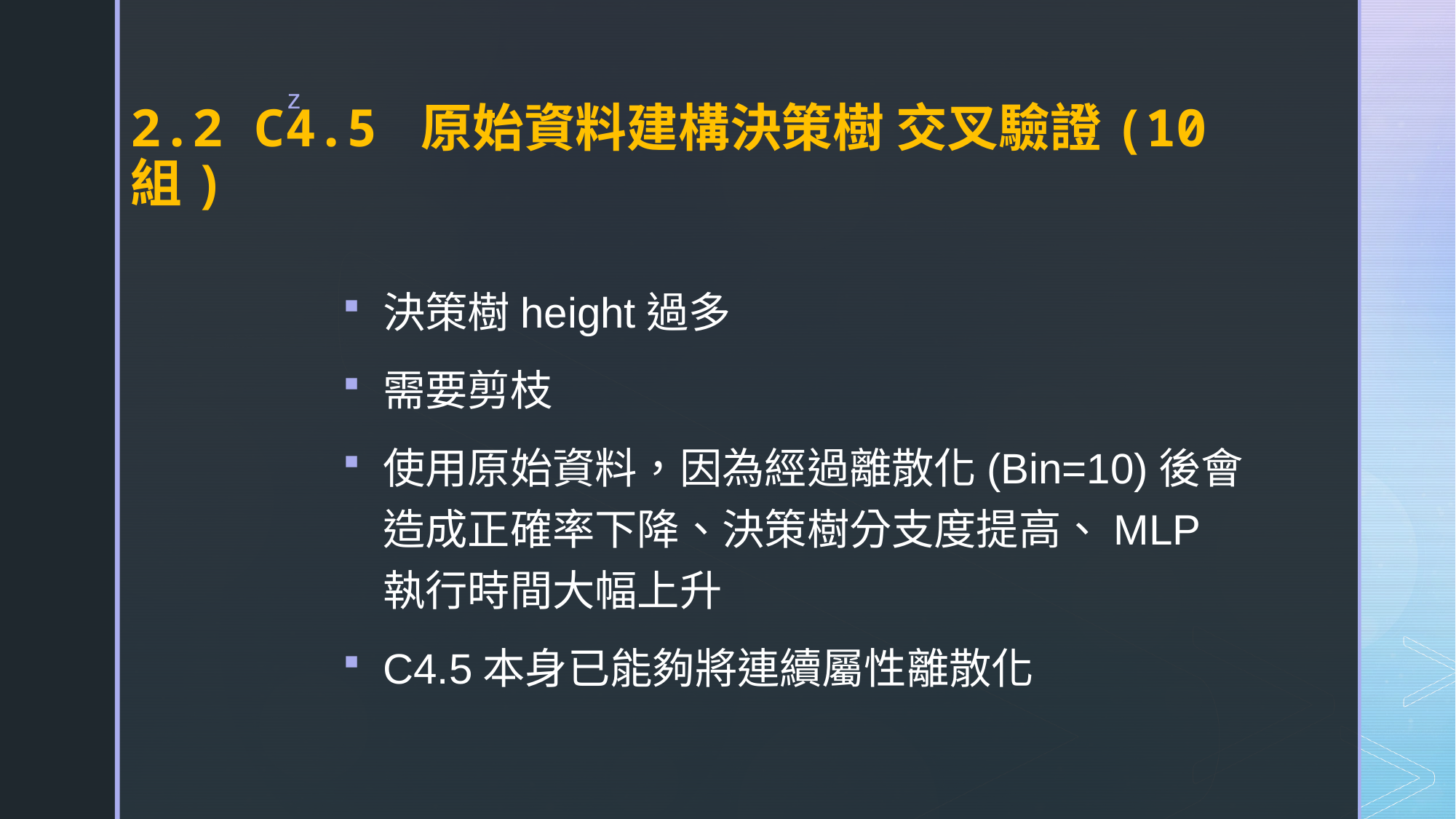

# 2.2 C4.5 原始資料建構決策樹 交叉驗證(10組)
決策樹height過多
需要剪枝
使用原始資料，因為經過離散化(Bin=10)後會造成正確率下降、決策樹分支度提高、MLP執行時間大幅上升
C4.5本身已能夠將連續屬性離散化